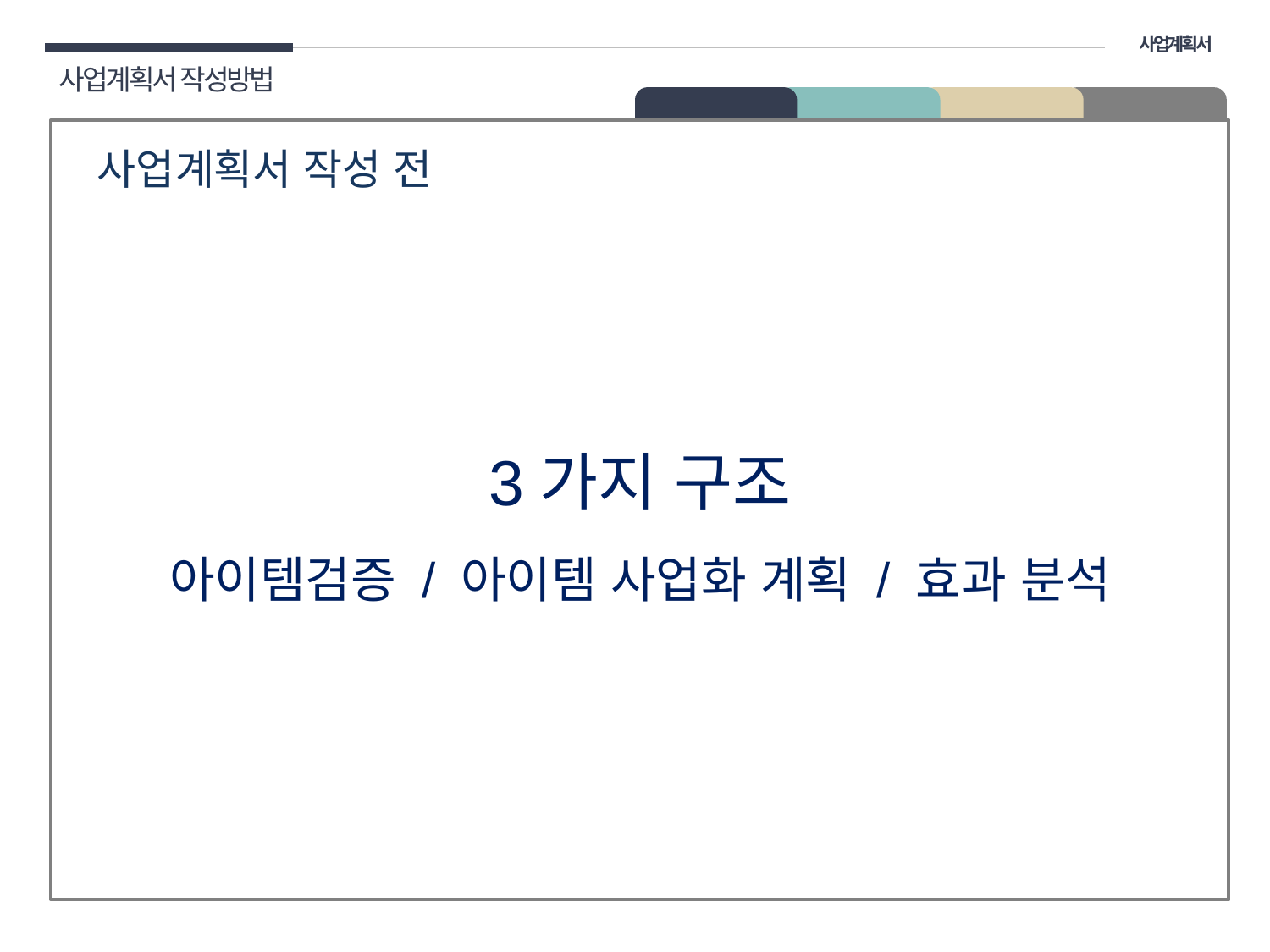

사업계획서
사업계획서 작성방법

01 개요

사업계획서 작성 전
3가지 구조
아이템검증 / 아이템 사업화 계획 / 효과 분석